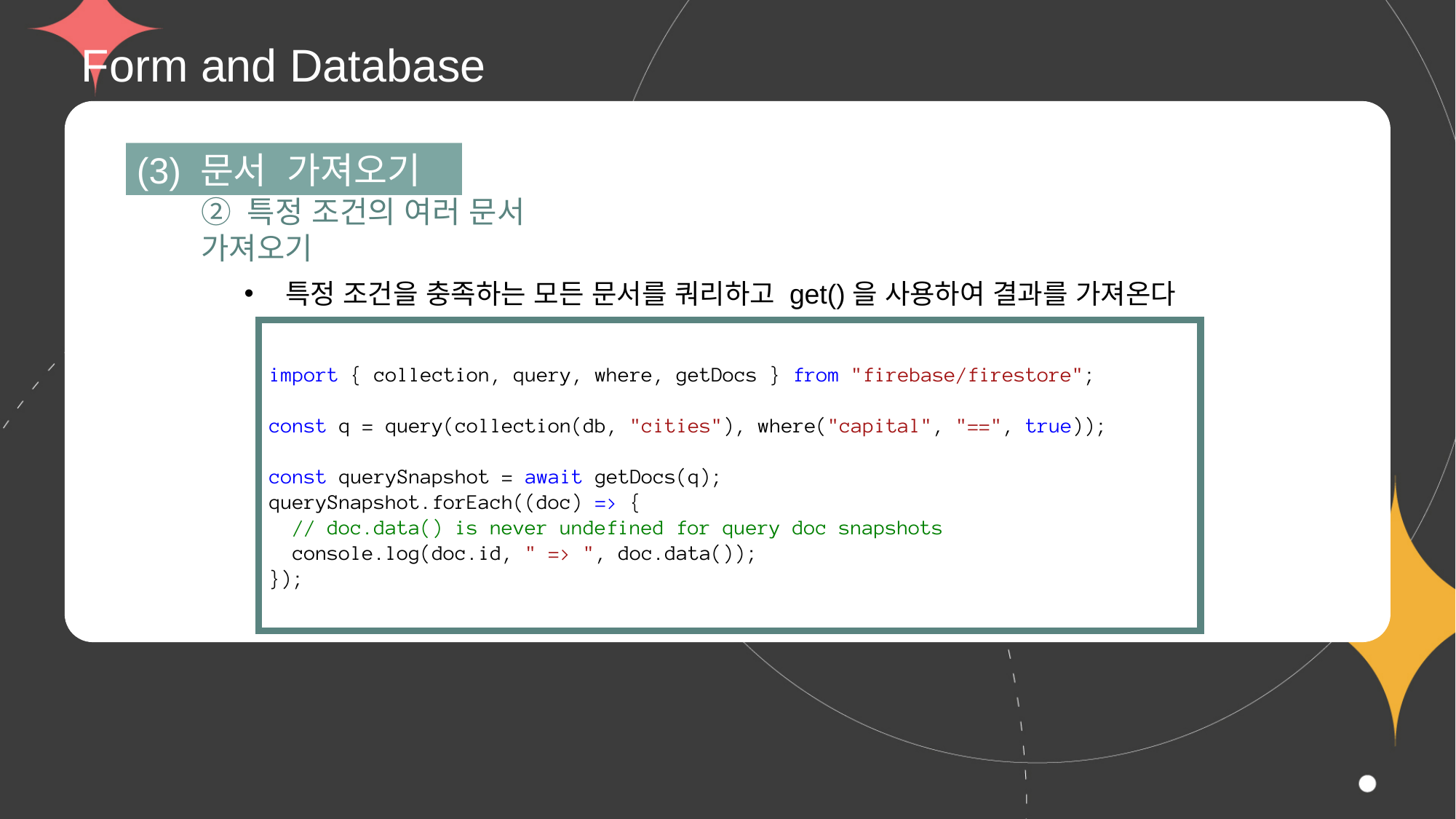

# Form and Database
(3) 문서  가져오기
② 특정 조건의 여러 문서 가져오기
특정 조건을 충족하는 모든 문서를 쿼리하고 get()을 사용하여 결과를 가져온다
import { collection, query, where, getDocs } from "firebase/firestore";

const q = query(collection(db, "cities"), where("capital", "==", true));

const querySnapshot = await getDocs(q);
querySnapshot.forEach((doc) => {
  // doc.data() is never undefined for query doc snapshots
  console.log(doc.id, " => ", doc.data());
});